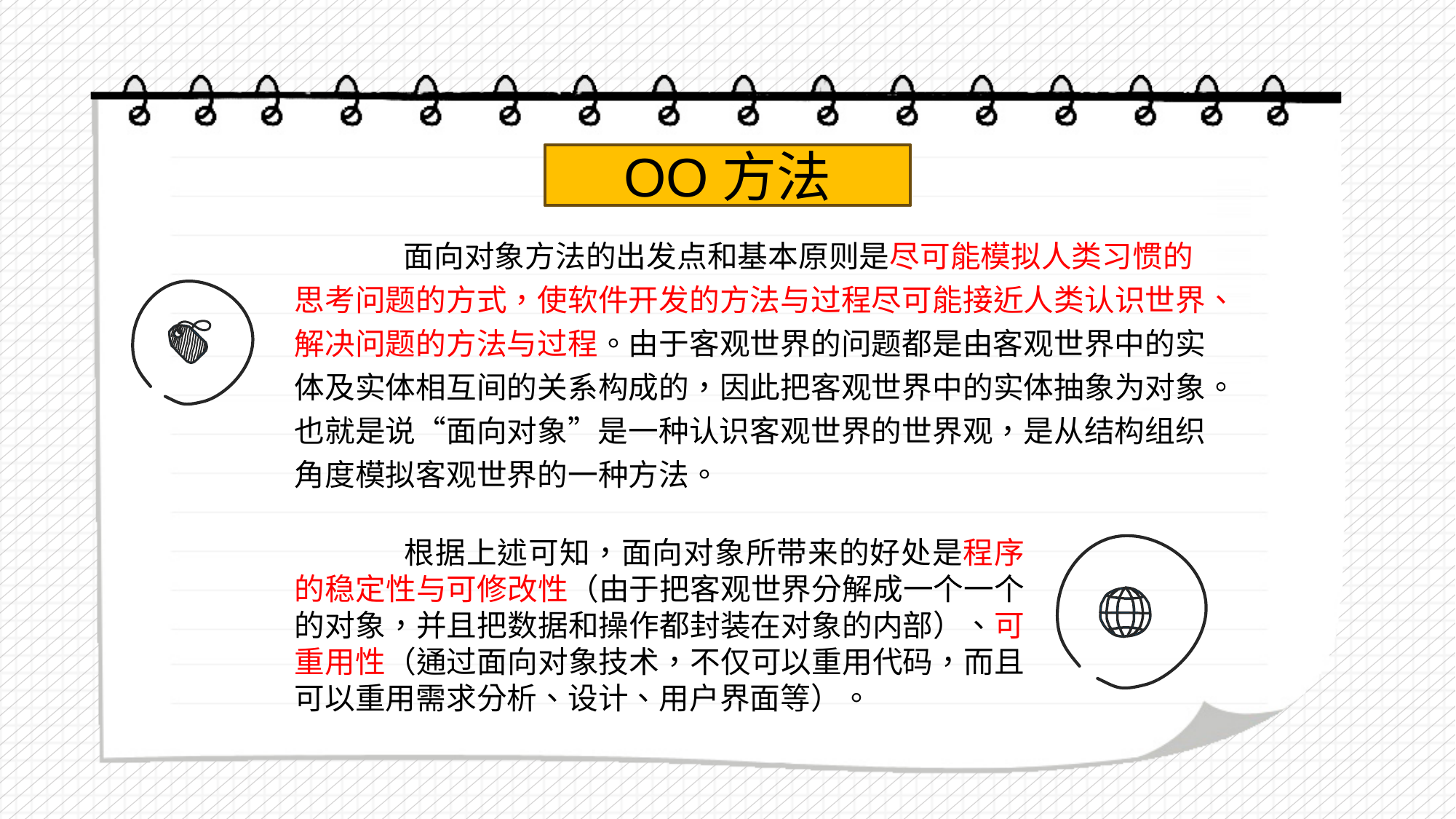

OO方法
	面向对象方法的出发点和基本原则是尽可能模拟人类习惯的思考问题的方式，使软件开发的方法与过程尽可能接近人类认识世界、解决问题的方法与过程。由于客观世界的问题都是由客观世界中的实体及实体相互间的关系构成的，因此把客观世界中的实体抽象为对象。也就是说“面向对象”是一种认识客观世界的世界观，是从结构组织角度模拟客观世界的一种方法。

	根据上述可知，面向对象所带来的好处是程序的稳定性与可修改性（由于把客观世界分解成一个一个的对象，并且把数据和操作都封装在对象的内部）、可重用性（通过面向对象技术，不仅可以重用代码，而且可以重用需求分析、设计、用户界面等）。